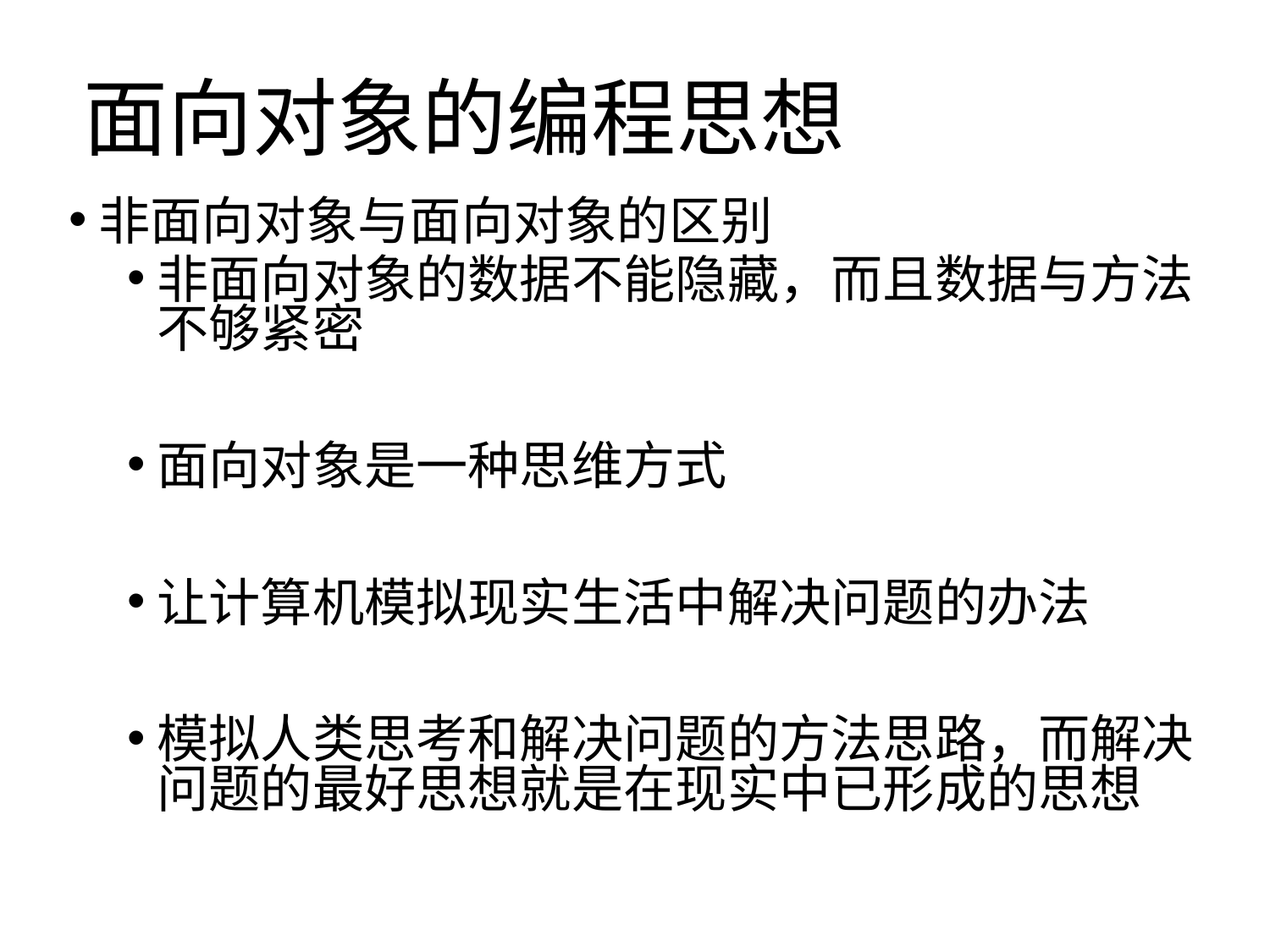

面向对象的编程思想
非面向对象与面向对象的区别
非面向对象的数据不能隐藏，而且数据与方法不够紧密

面向对象是一种思维方式

让计算机模拟现实生活中解决问题的办法

模拟人类思考和解决问题的方法思路，而解决问题的最好思想就是在现实中已形成的思想